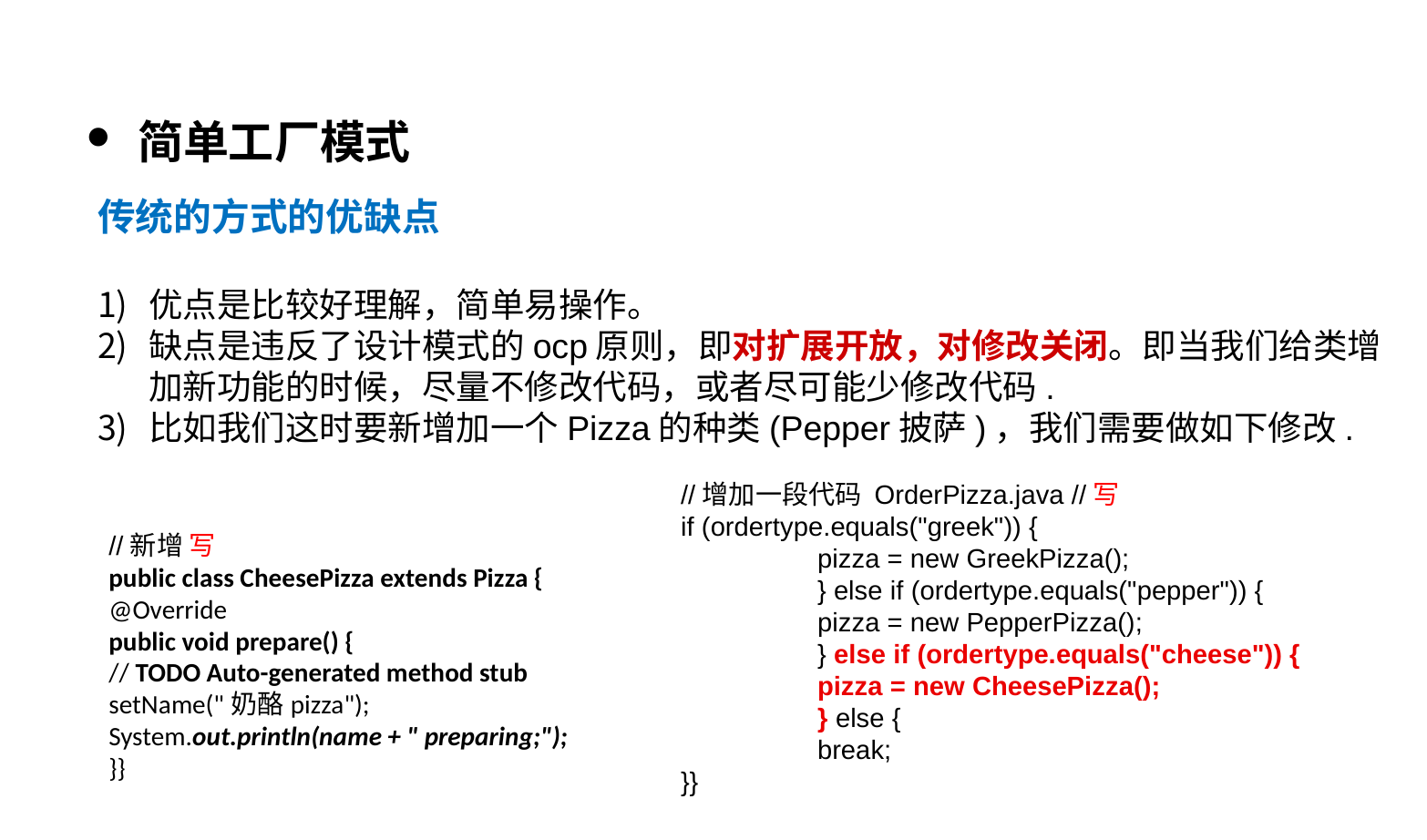

简单工厂模式

传统的方式的优缺点

优点是比较好理解，简单易操作。
缺点是违反了设计模式的ocp原则，即对扩展开放，对修改关闭。即当我们给类增加新功能的时候，尽量不修改代码，或者尽可能少修改代码.
比如我们这时要新增加一个Pizza的种类(Pepper披萨)，我们需要做如下修改.

//增加一段代码 OrderPizza.java //写
if (ordertype.equals("greek")) {
	pizza = new GreekPizza();
	} else if (ordertype.equals("pepper")) {
	pizza = new PepperPizza();
	} else if (ordertype.equals("cheese")) {
	pizza = new CheesePizza();
	} else {
	break;
}}
//新增 写
public class CheesePizza extends Pizza {
@Override
public void prepare() {
// TODO Auto-generated method stub
setName("奶酪pizza");
System.out.println(name + " preparing;");
}}